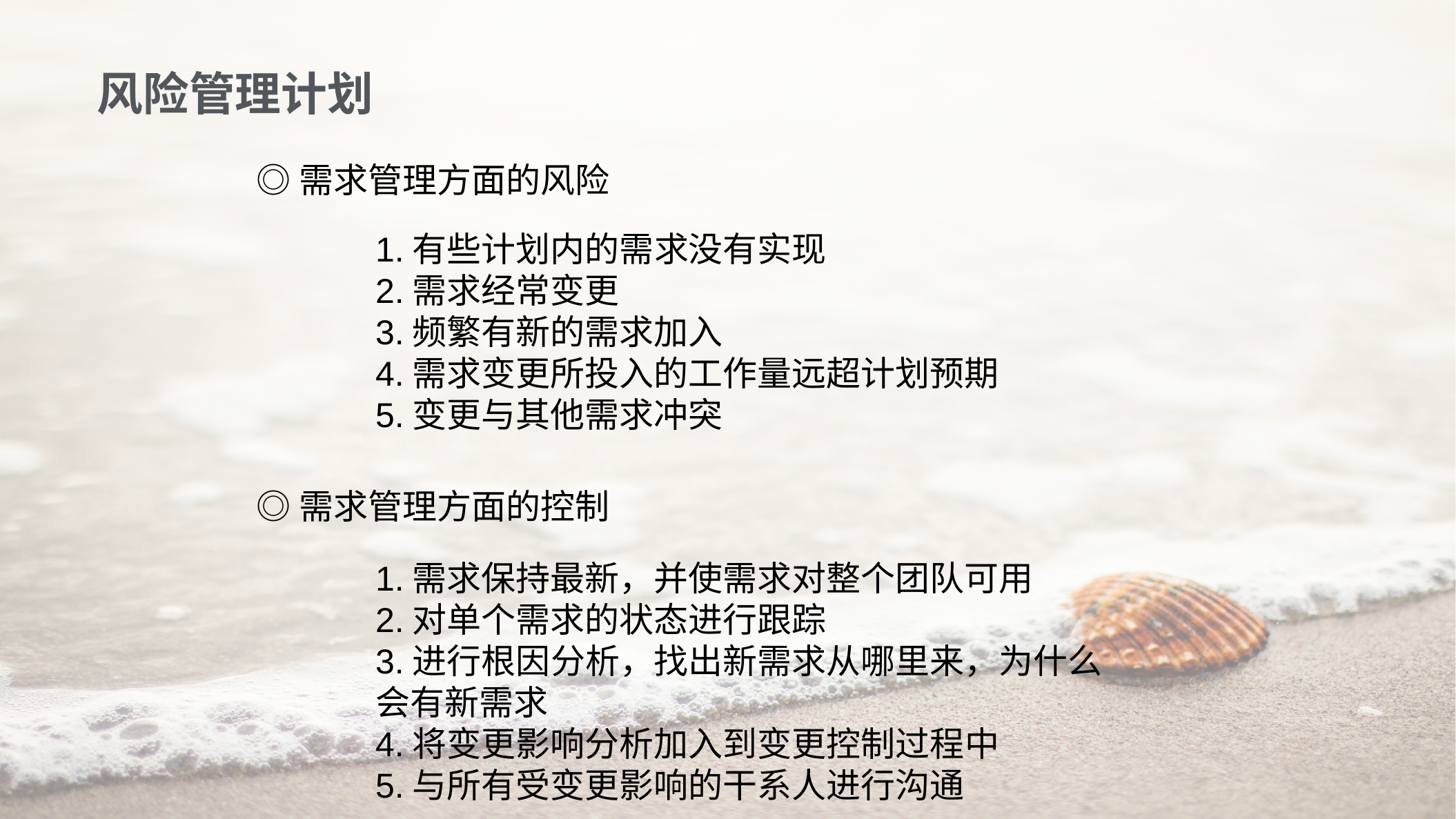

风险管理计划
◎需求管理方面的风险
1.有些计划内的需求没有实现
2.需求经常变更
3.频繁有新的需求加入
4.需求变更所投入的工作量远超计划预期
5.变更与其他需求冲突
◎需求管理方面的控制
1.需求保持最新，并使需求对整个团队可用
2.对单个需求的状态进行跟踪
3.进行根因分析，找出新需求从哪里来，为什么会有新需求
4.将变更影响分析加入到变更控制过程中
5.与所有受变更影响的干系人进行沟通